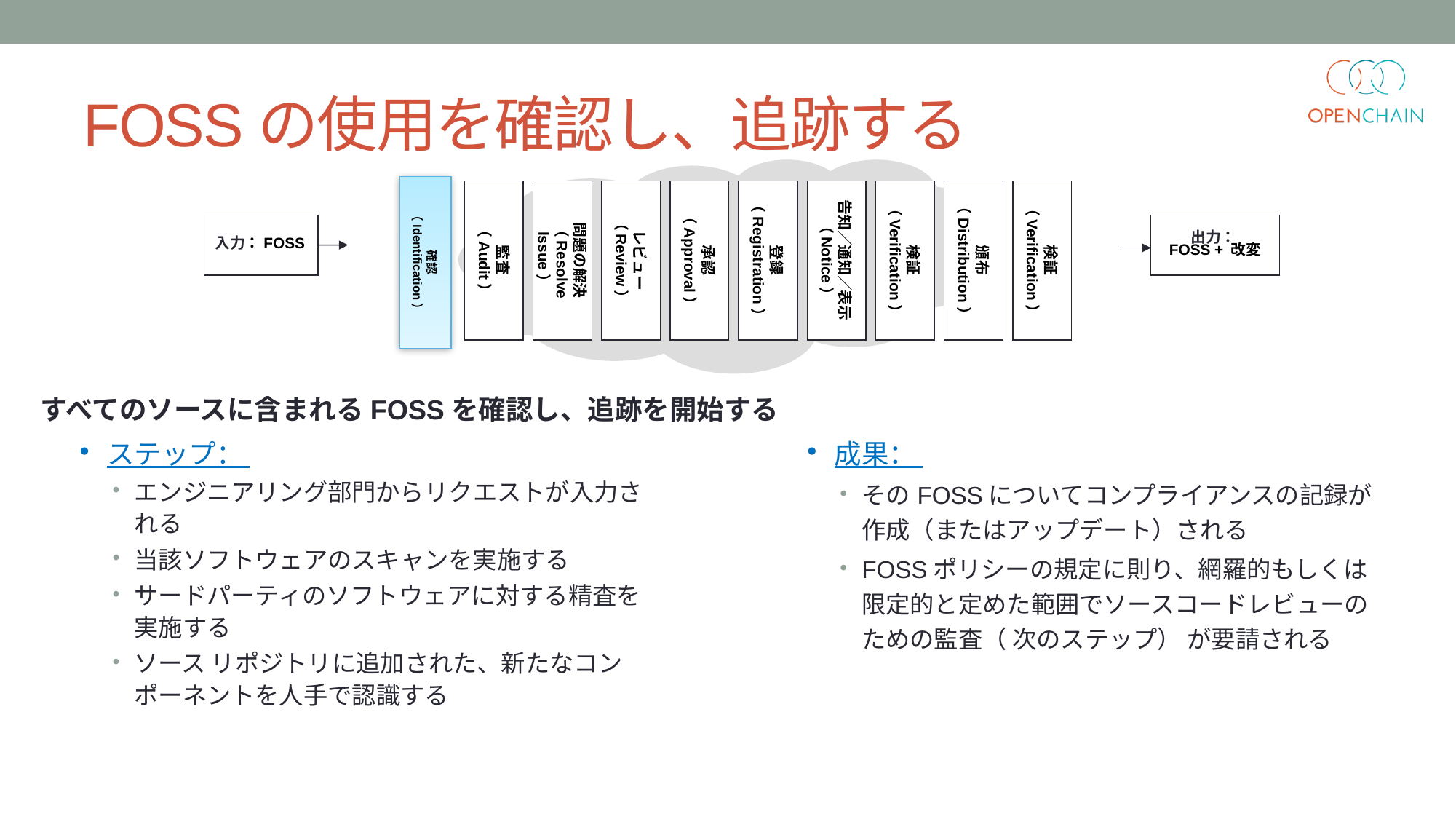

FOSSの使用を確認し、追跡する

確認
（Identification）
出力：
FOSS + 改変
監査
（Audit）
問題の解決
（Resolve Issue）
レビュー
（Review）
承認
（Approval）
登録
（Registration）
告知／通知／表示
（Notice）
検証
（Verification）
頒布
（Distribution）
検証
（Verification）
入力：FOSS
すべてのソースに含まれるFOSSを確認し、追跡を開始する
ステップ：
エンジニアリング部門からリクエストが入力される
当該ソフトウェアのスキャンを実施する
サードパーティのソフトウェアに対する精査を実施する
ソース リポジトリに追加された、新たなコンポーネントを人手で認識する
成果：
そのFOSSについてコンプライアンスの記録が作成（またはアップデート）される
FOSSポリシーの規定に則り、網羅的もしくは限定的と定めた範囲でソースコードレビューのための監査（ 次のステップ） が要請される